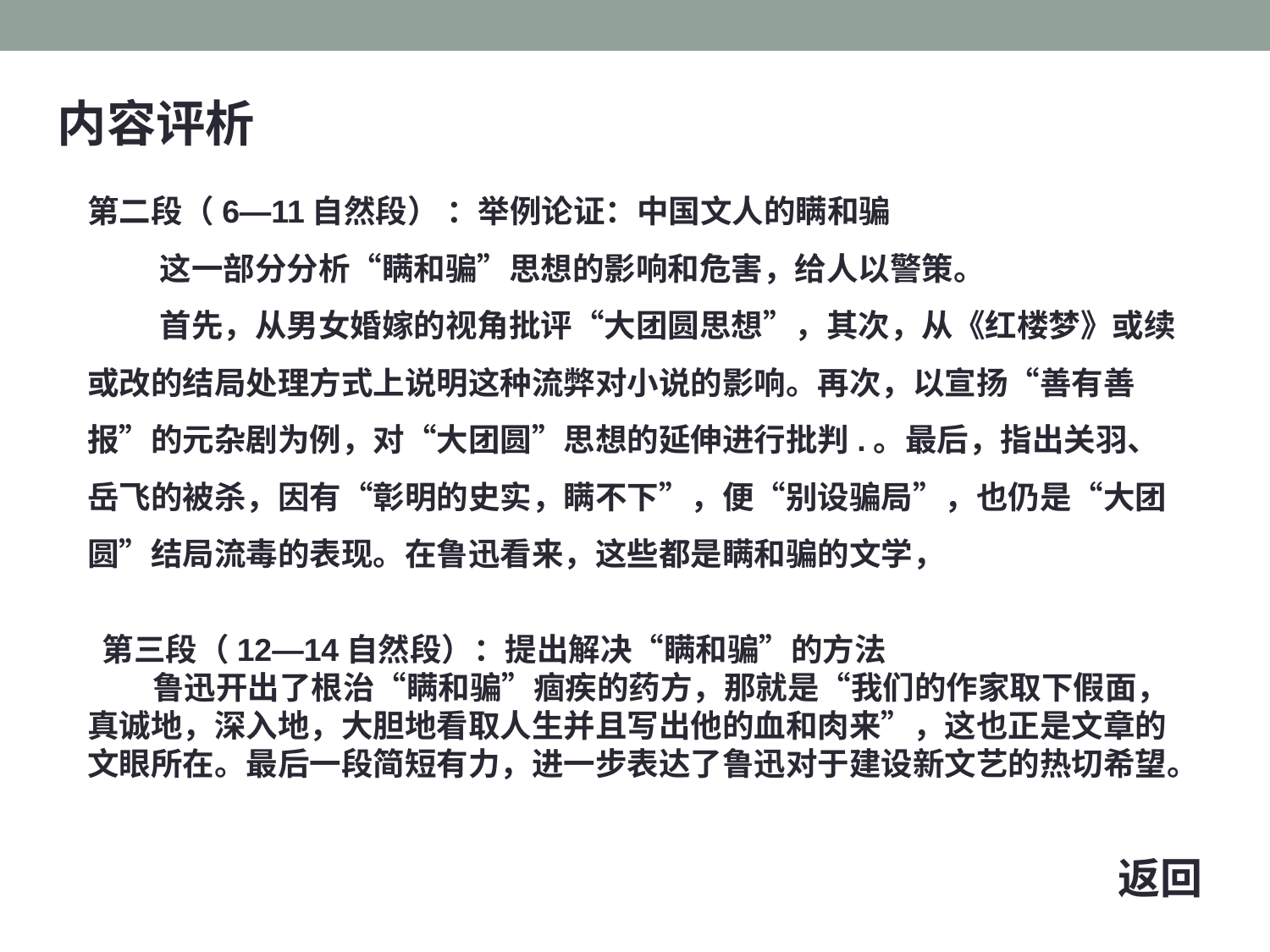

内容评析
第二段（6—11自然段） ：举例论证：中国文人的瞒和骗
         这一部分分析“瞒和骗”思想的影响和危害，给人以警策。
         首先，从男女婚嫁的视角批评“大团圆思想”，其次，从《红楼梦》或续或改的结局处理方式上说明这种流弊对小说的影响。再次，以宣扬“善有善报”的元杂剧为例，对“大团圆”思想的延伸进行批判.。最后，指出关羽、岳飞的被杀，因有“彰明的史实，瞒不下”，便“别设骗局”，也仍是“大团圆”结局流毒的表现。在鲁迅看来，这些都是瞒和骗的文学，

 第三段（12—14自然段）：提出解决“瞒和骗”的方法
        鲁迅开出了根治“瞒和骗”痼疾的药方，那就是“我们的作家取下假面，真诚地，深入地，大胆地看取人生并且写出他的血和肉来”，这也正是文章的文眼所在。最后一段简短有力，进一步表达了鲁迅对于建设新文艺的热切希望。
返回